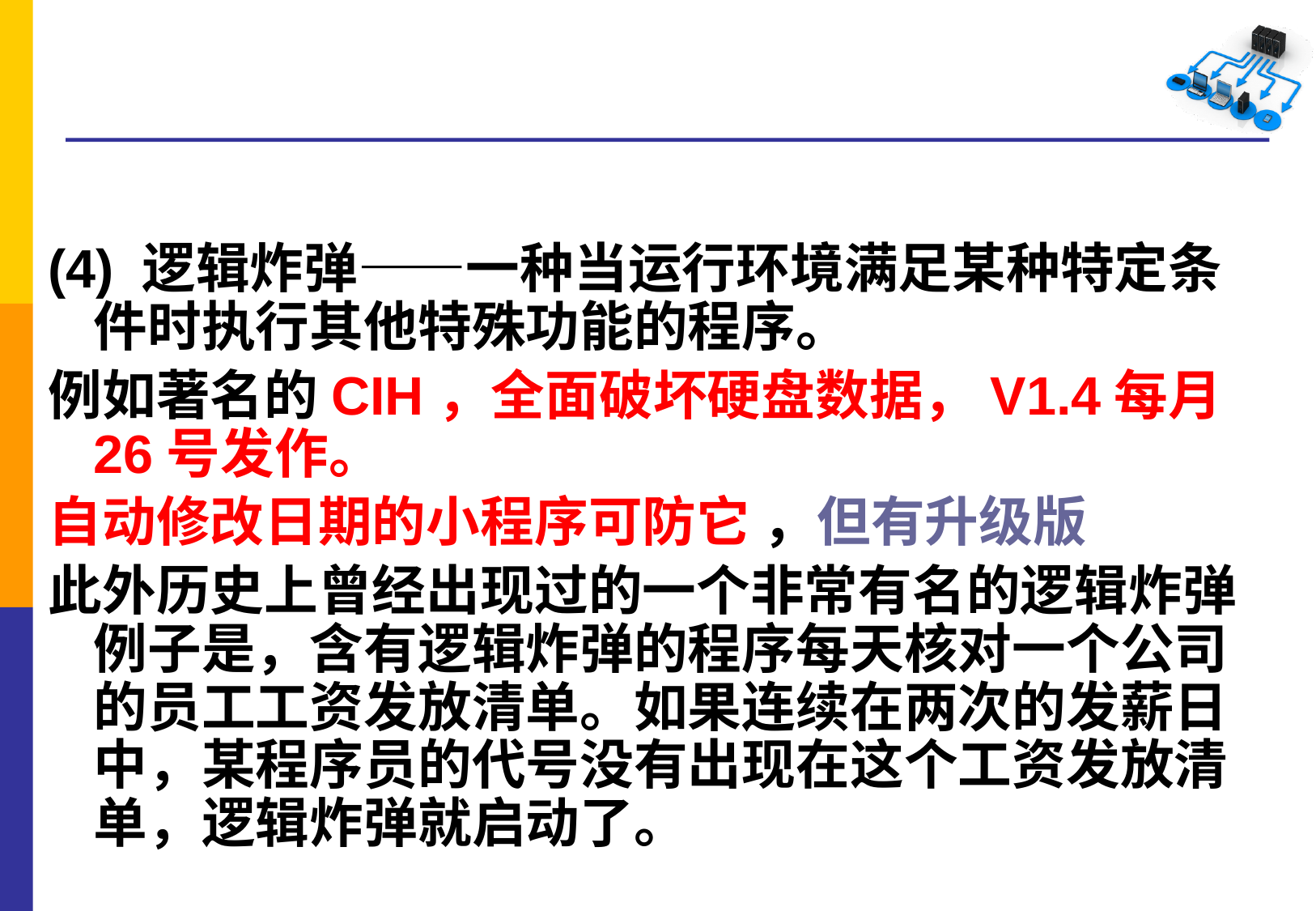

#
(4) 逻辑炸弹——一种当运行环境满足某种特定条件时执行其他特殊功能的程序。
例如著名的CIH，全面破坏硬盘数据，V1.4每月26号发作。
自动修改日期的小程序可防它 ，但有升级版
此外历史上曾经出现过的一个非常有名的逻辑炸弹例子是，含有逻辑炸弹的程序每天核对一个公司的员工工资发放清单。如果连续在两次的发薪日中，某程序员的代号没有出现在这个工资发放清单，逻辑炸弹就启动了。